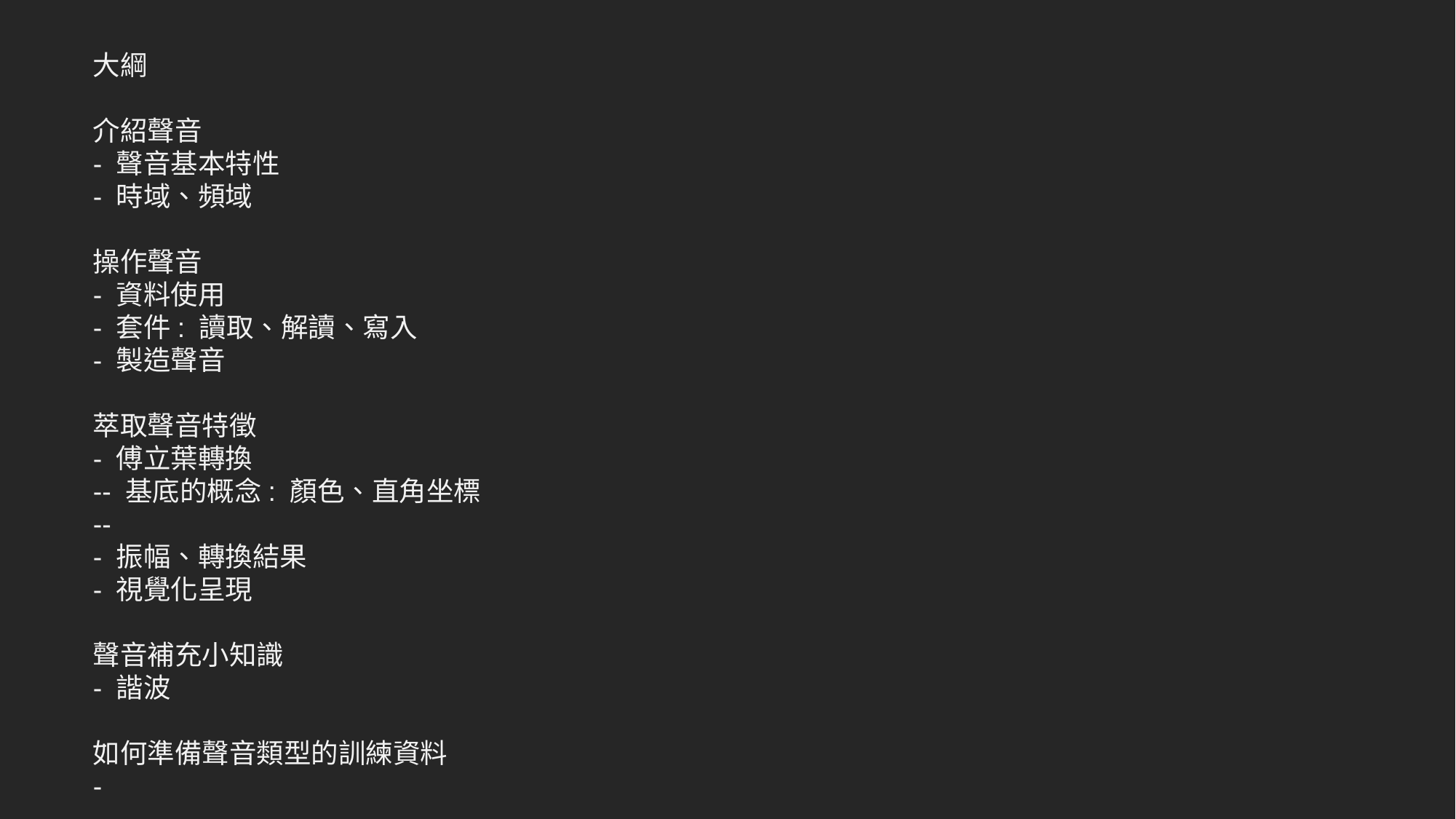

大綱

介紹聲音
- 聲音基本特性
- 時域、頻域

操作聲音
- 資料使用
- 套件: 讀取、解讀、寫入
- 製造聲音

萃取聲音特徵
- 傅立葉轉換
-- 基底的概念: 顏色、直角坐標
--
- 振幅、轉換結果
- 視覺化呈現

聲音補充小知識
- 諧波

如何準備聲音類型的訓練資料
-

後續發展
-